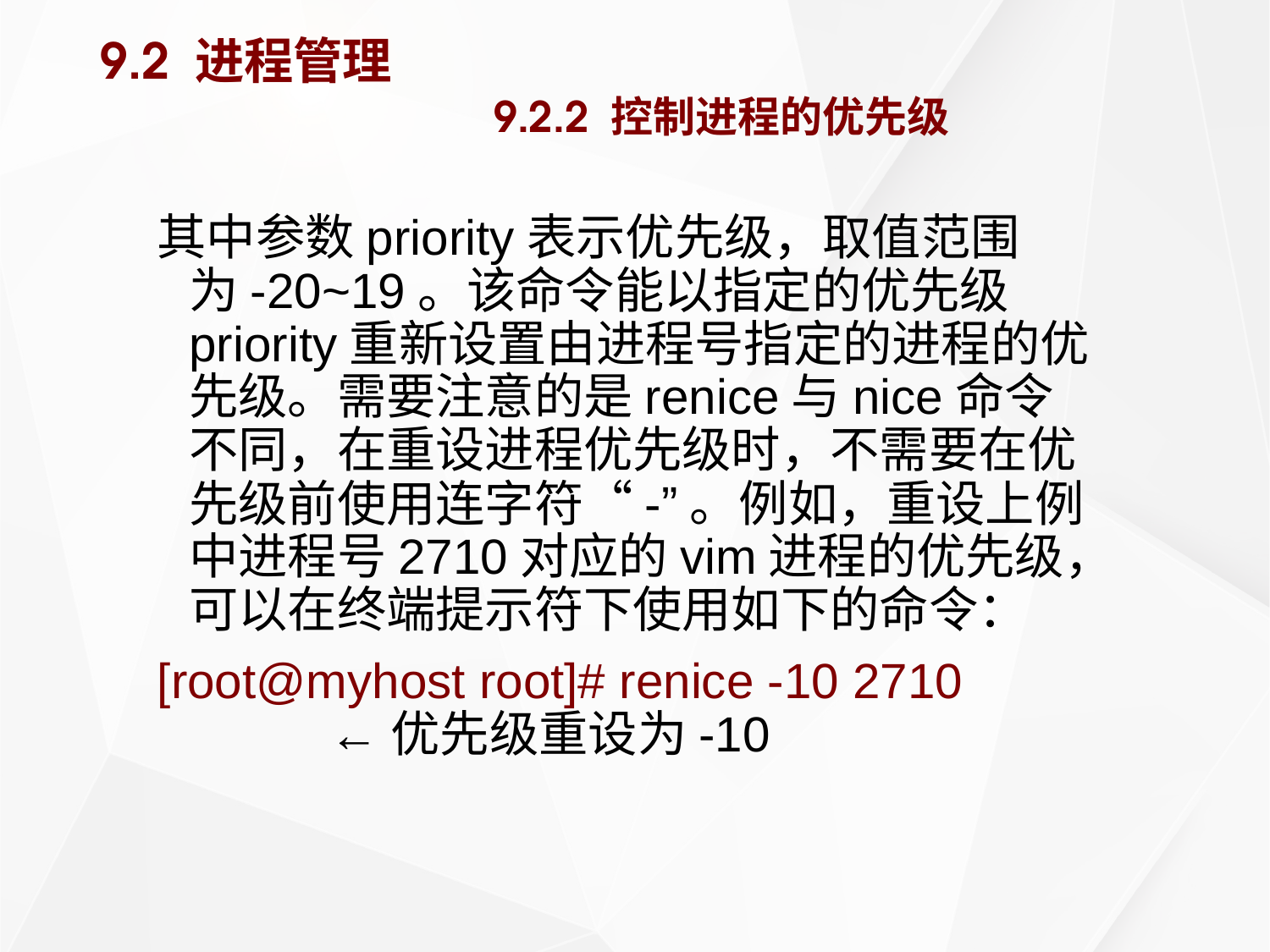

# 9.2 进程管理 9.2.2 控制进程的优先级
其中参数priority表示优先级，取值范围为-20~19。该命令能以指定的优先级priority重新设置由进程号指定的进程的优先级。需要注意的是renice与nice命令不同，在重设进程优先级时，不需要在优先级前使用连字符“-”。例如，重设上例中进程号2710对应的vim进程的优先级，可以在终端提示符下使用如下的命令：
[root@myhost root]# renice -10 2710		 ←优先级重设为-10